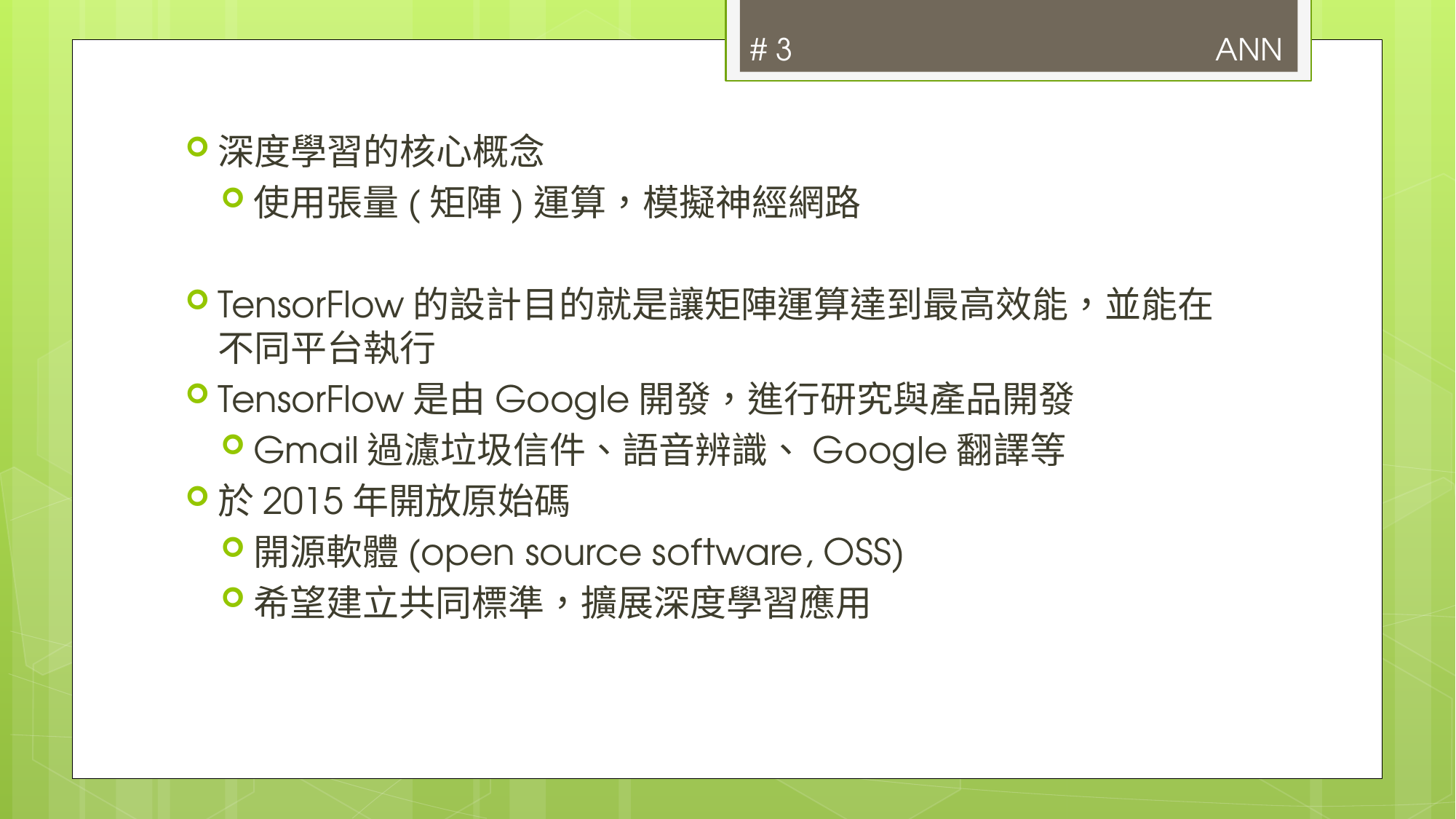

# 3
ANN
深度學習的核心概念
使用張量(矩陣)運算，模擬神經網路

TensorFlow的設計目的就是讓矩陣運算達到最高效能，並能在不同平台執行
TensorFlow是由Google開發，進行研究與產品開發
Gmail過濾垃圾信件、語音辨識、Google翻譯等
於2015年開放原始碼
開源軟體(open source software, OSS)
希望建立共同標準，擴展深度學習應用